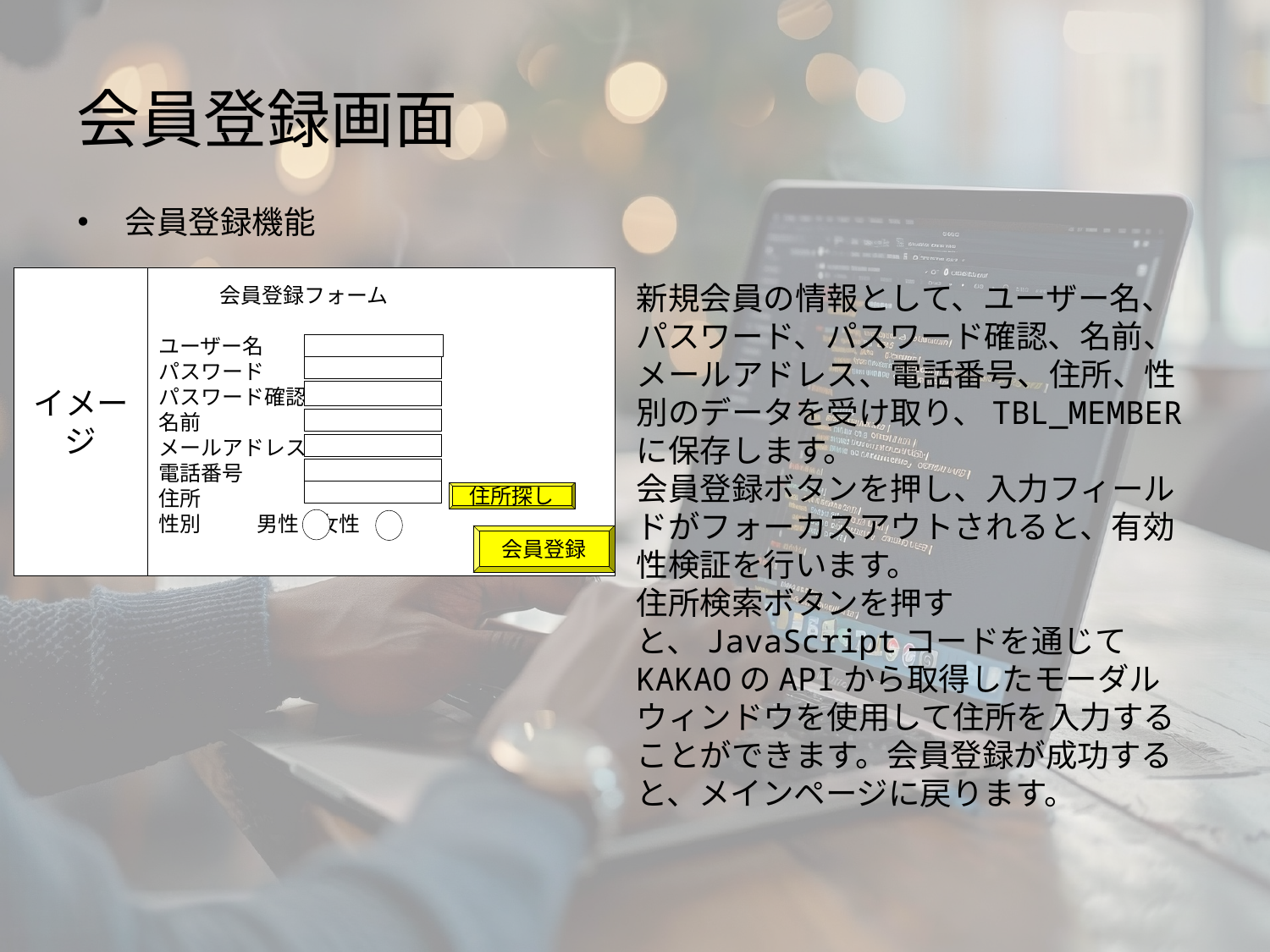

# 会員登録画面
会員登録機能

新規会員の情報として、ユーザー名、パスワード、パスワード確認、名前、メールアドレス、電話番号、住所、性別のデータを受け取り、TBL_MEMBERに保存します。
会員登録ボタンを押し、入力フィールドがフォーカスアウトされると、有効性検証を行います。
住所検索ボタンを押すと、JavaScriptコードを通じてKAKAOのAPIから取得したモーダルウィンドウを使用して住所を入力することができます。会員登録が成功すると、メインページに戻ります。
イメージ

            会員登録フォーム

ユーザー名
パスワード
パスワード確認
名前
メールアドレス
電話番号
住所
性別            男性    女性

住所探し

会員登録